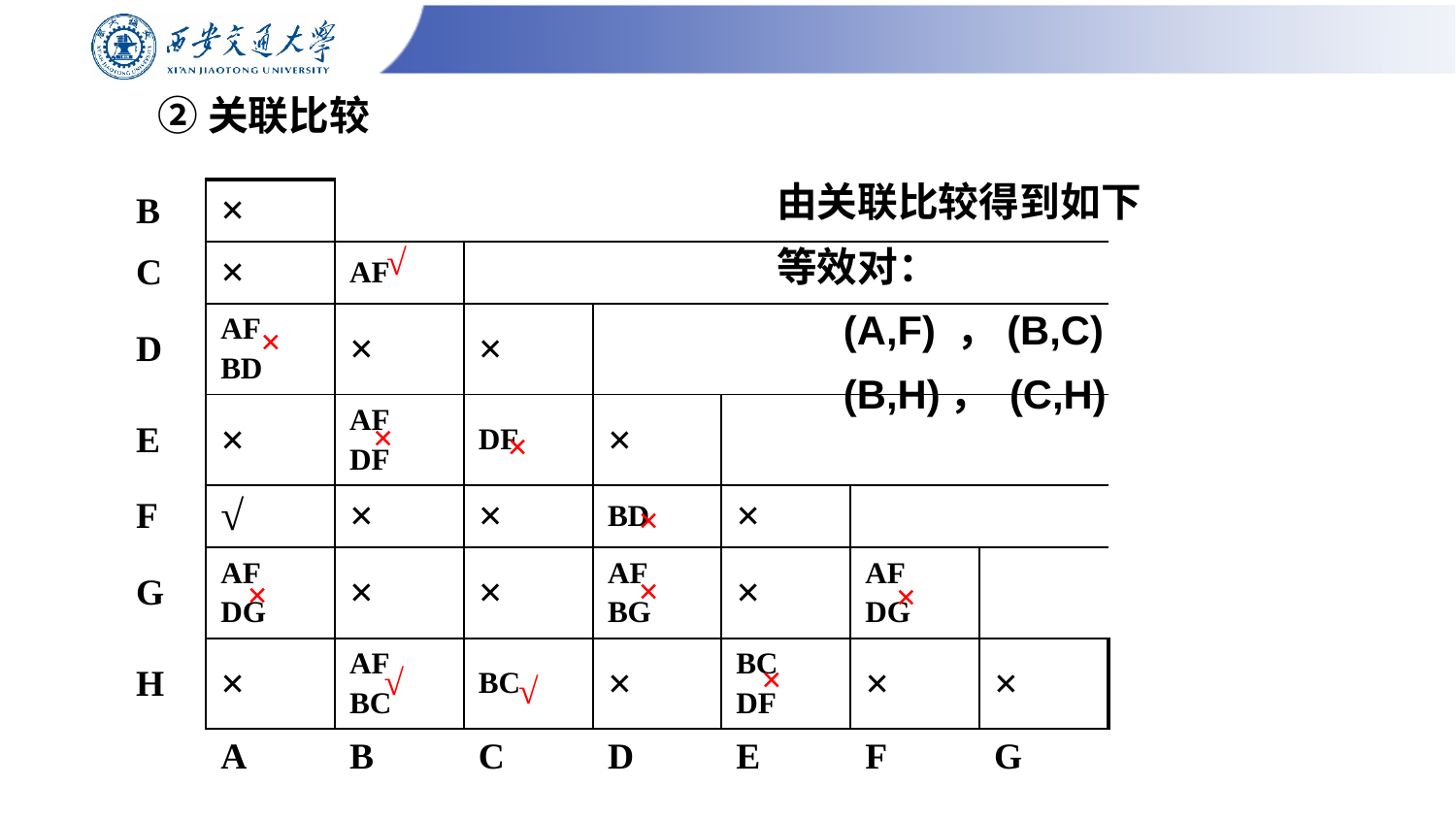

# ②关联比较
由关联比较得到如下
等效对：
      (A,F) ，(B,C)
      (B,H)， (C,H)
| B | × |  |  |  |  |  |  |
| --- | --- | --- | --- | --- | --- | --- | --- |
| C | × | AF |  |  |  |  |  |
| D | AF BD | × | × |  |  |  |  |
| E | × | AF DF | DF | × |  |  |  |
| F | √ | × | × | BD | × |  |  |
| G | AF DG | × | × | AF BG | × | AF DG |  |
| H | × | AF BC | BC | × | BC DF | × | × |
|  | A | B | C | D | E | F | G |
√
×
×
×
×
×
×
×
×
√
√